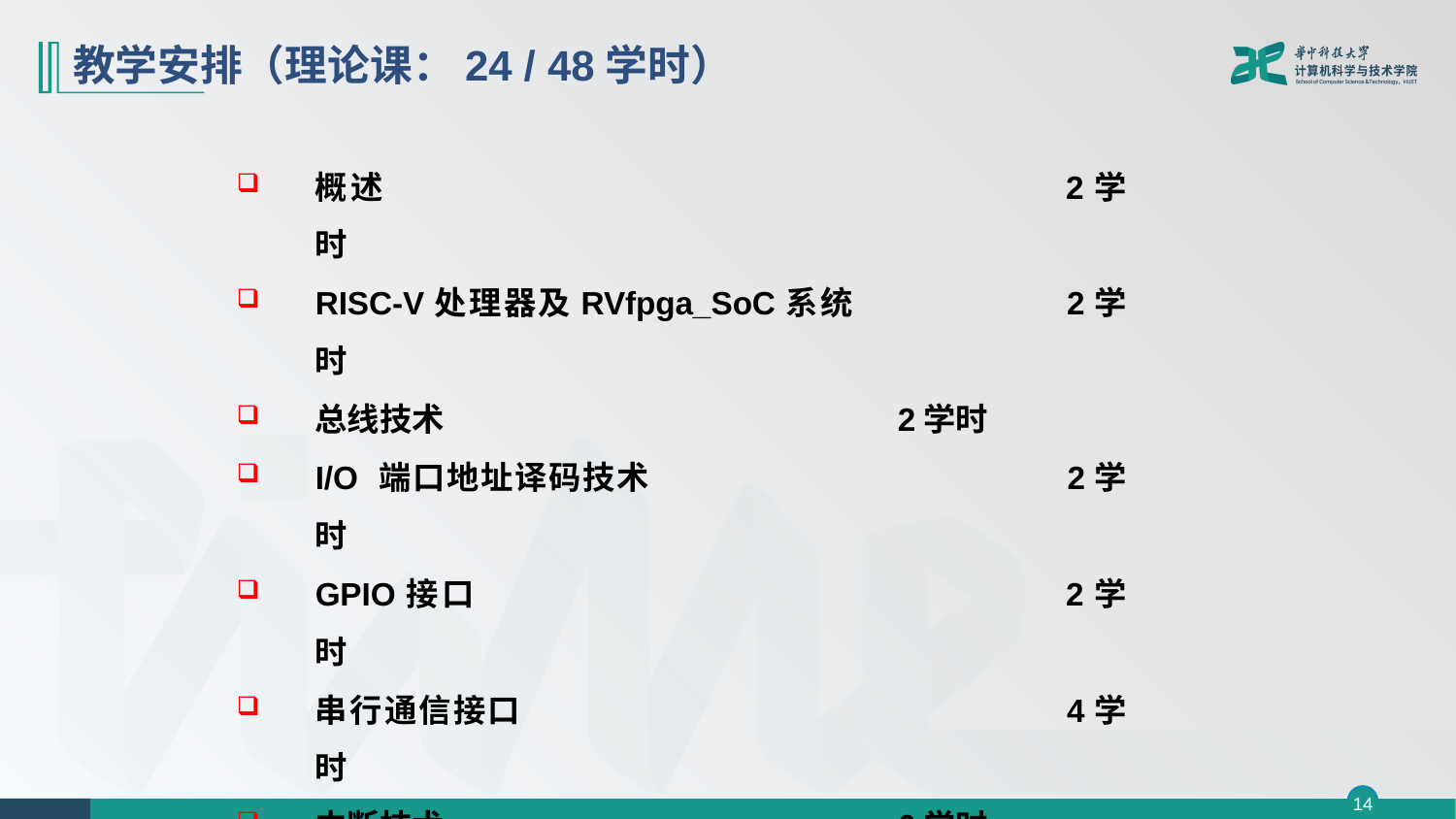

# 教学安排（理论课：24 / 48学时）
概述					2学时
RISC-V处理器及RVfpga_SoC系统		2学时
总线技术				2学时
I/O 端口地址译码技术			2学时
GPIO接口				2学时
串行通信接口				4学时
中断技术				6学时
A/D与D/A转换器接口			2学时
DMA传输技术				2学时